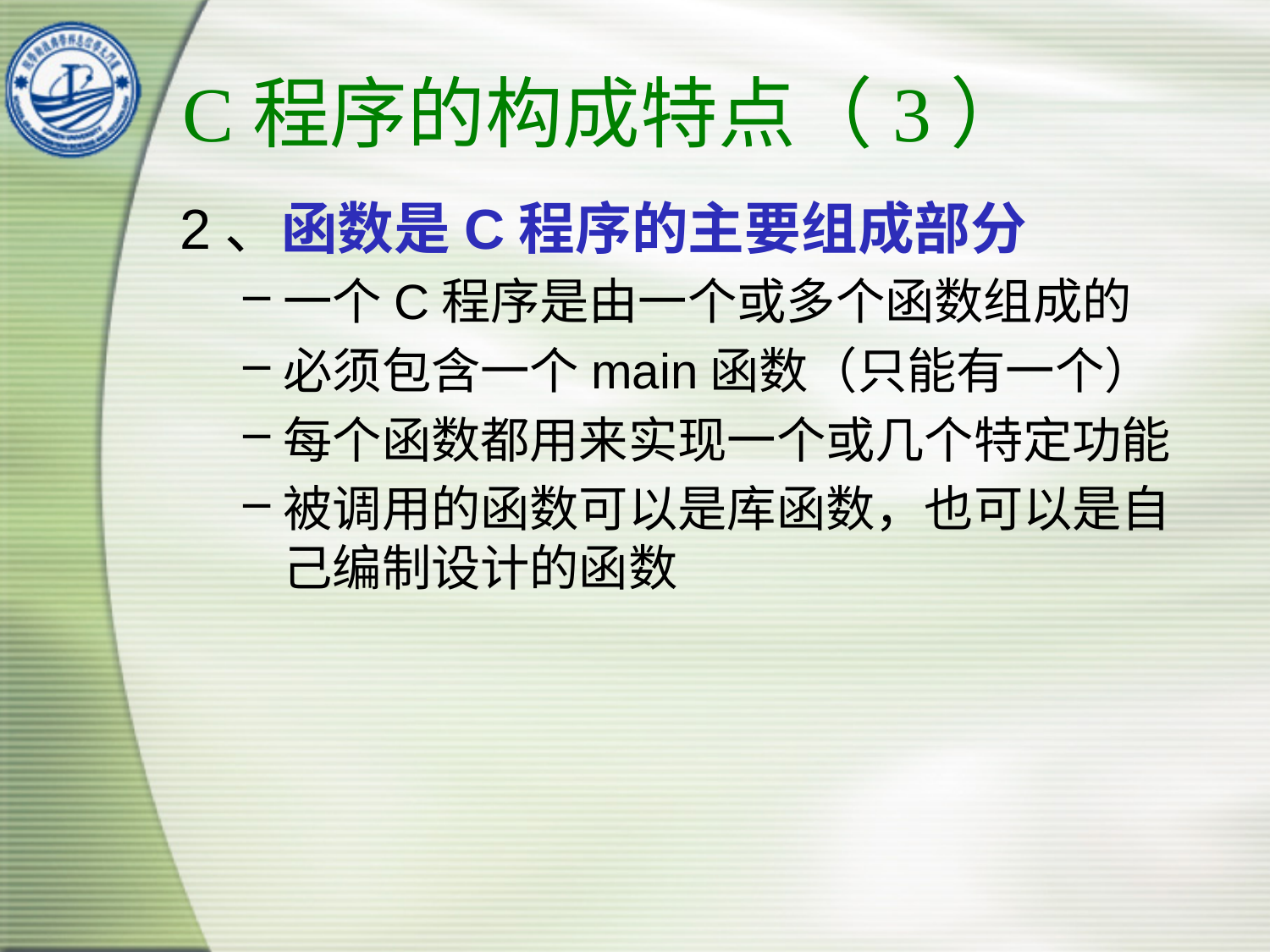

# C程序的构成特点（3）
2、函数是C程序的主要组成部分
一个C程序是由一个或多个函数组成的
必须包含一个main函数（只能有一个）
每个函数都用来实现一个或几个特定功能
被调用的函数可以是库函数，也可以是自己编制设计的函数